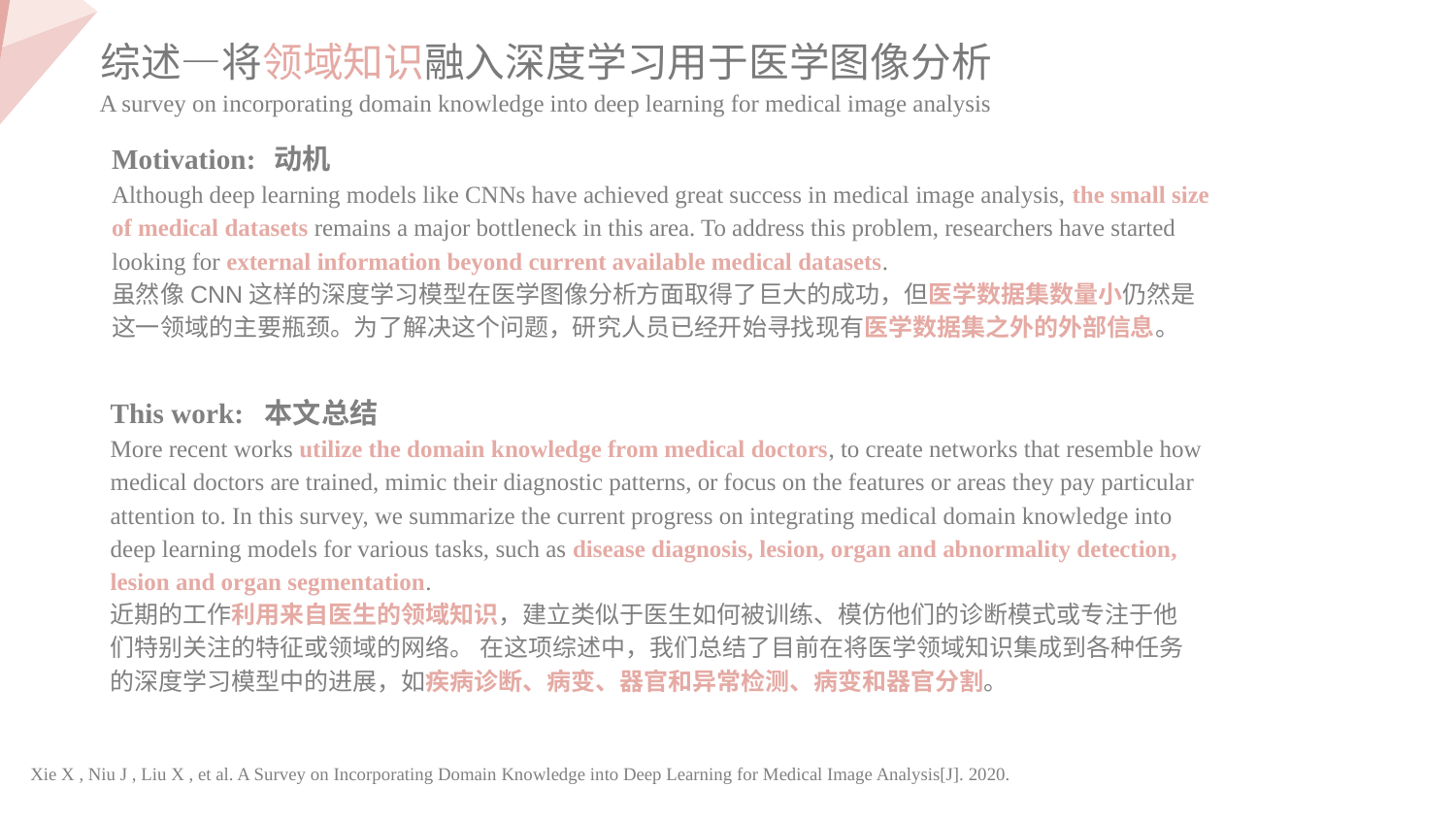

综述—将领域知识融入深度学习用于医学图像分析
A survey on incorporating domain knowledge into deep learning for medical image analysis
Motivation:  动机
Although deep learning models like CNNs have achieved great success in medical image analysis, the small size of medical datasets remains a major bottleneck in this area. To address this problem, researchers have started looking for external information beyond current available medical datasets.
虽然像CNN这样的深度学习模型在医学图像分析方面取得了巨大的成功，但医学数据集数量小仍然是这一领域的主要瓶颈。为了解决这个问题，研究人员已经开始寻找现有医学数据集之外的外部信息。
This work:  本文总结
More recent works utilize the domain knowledge from medical doctors, to create networks that resemble how medical doctors are trained, mimic their diagnostic patterns, or focus on the features or areas they pay particular attention to. In this survey, we summarize the current progress on integrating medical domain knowledge into deep learning models for various tasks, such as disease diagnosis, lesion, organ and abnormality detection, lesion and organ segmentation.
近期的工作利用来自医生的领域知识，建立类似于医生如何被训练、模仿他们的诊断模式或专注于他们特别关注的特征或领域的网络。 在这项综述中，我们总结了目前在将医学领域知识集成到各种任务的深度学习模型中的进展，如疾病诊断、病变、器官和异常检测、病变和器官分割。
Xie X , Niu J , Liu X , et al. A Survey on Incorporating Domain Knowledge into Deep Learning for Medical Image Analysis[J]. 2020.